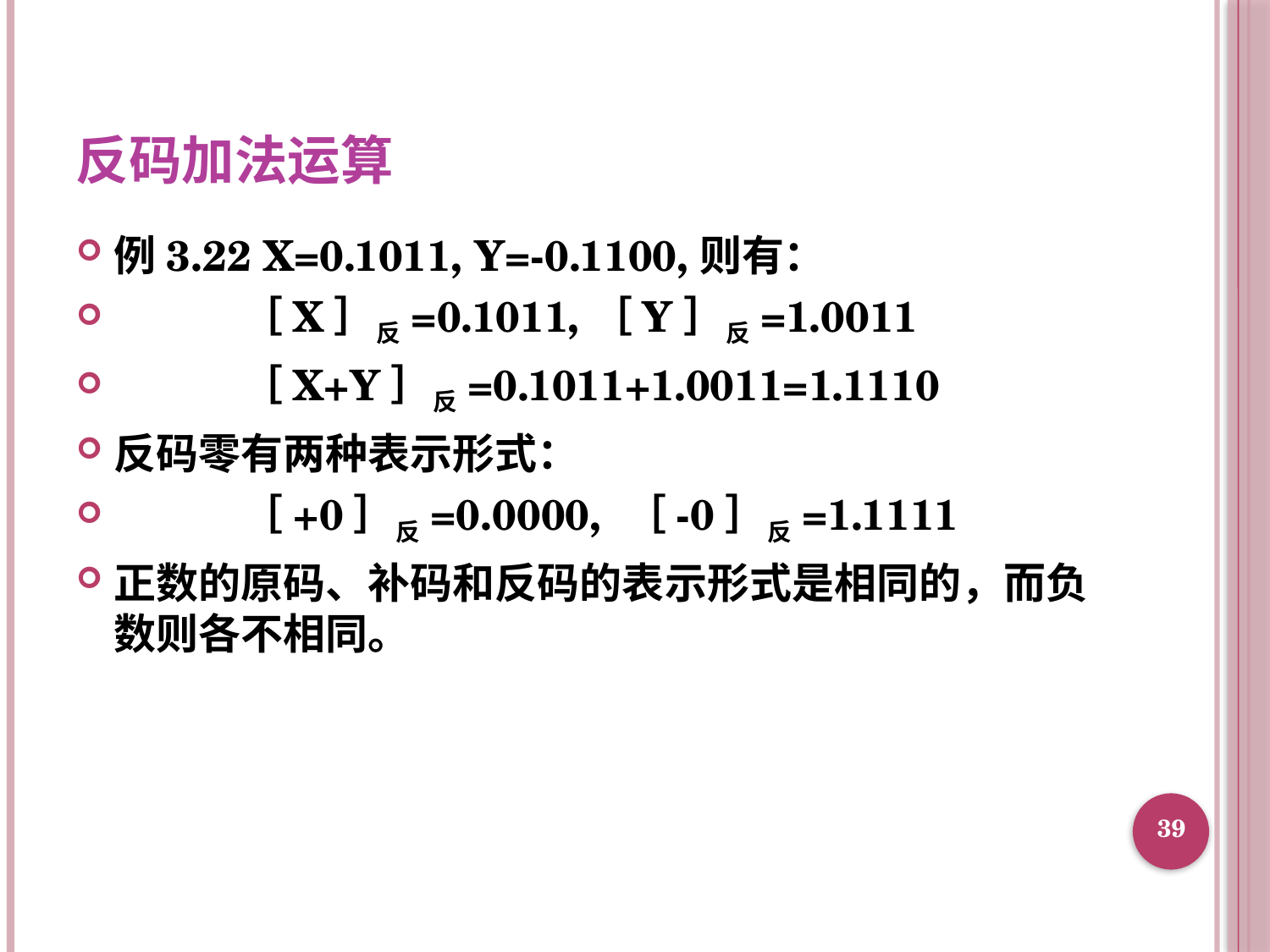

# 反码加法运算
例3.22 X=0.1011, Y=-0.1100,则有：
	［X］反=0.1011,［Y］反=1.0011
	［X+Y］反=0.1011+1.0011=1.1110
反码零有两种表示形式：
	［+0］反=0.0000, ［-0］反=1.1111
正数的原码、补码和反码的表示形式是相同的，而负数则各不相同。
39